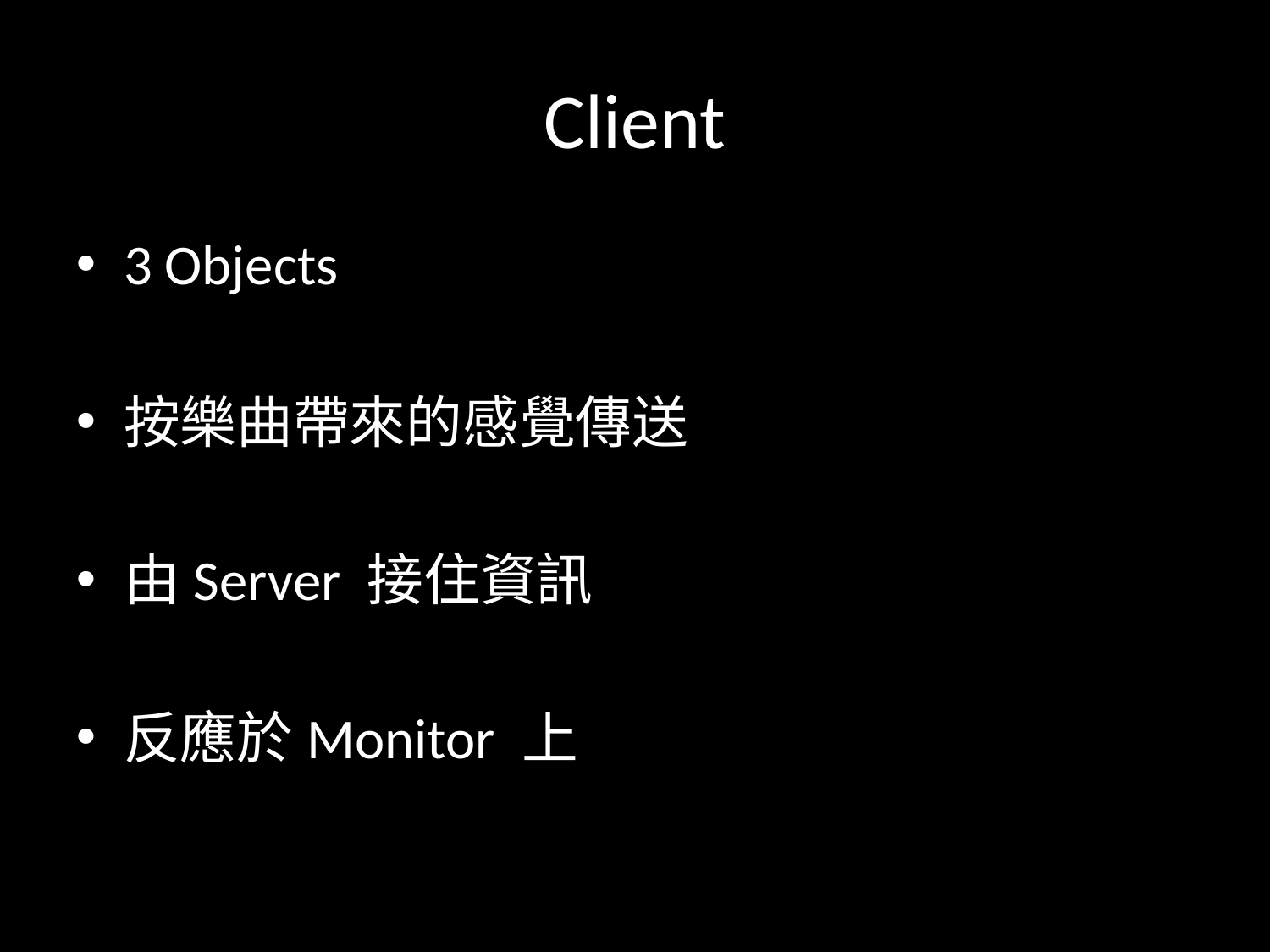

Client
3 Objects

按樂曲帶來的感覺傳送

由Server 接住資訊

反應於Monitor 上